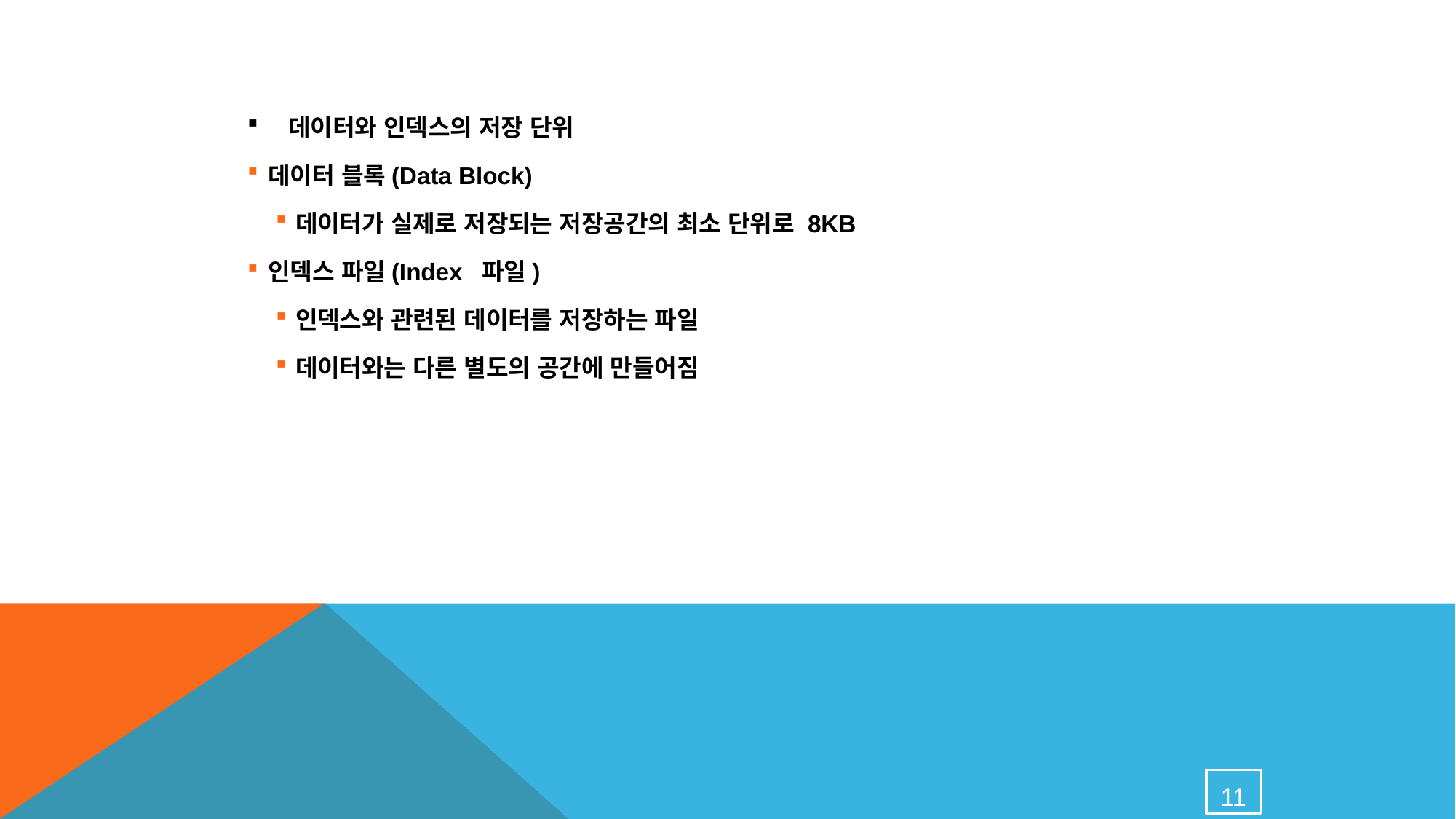

데이터와 인덱스의 저장 단위
데이터 블록(Data Block)
데이터가 실제로 저장되는 저장공간의 최소 단위로 8KB
인덱스 파일(Index  파일)
인덱스와 관련된 데이터를 저장하는 파일
데이터와는 다른 별도의 공간에 만들어짐

11